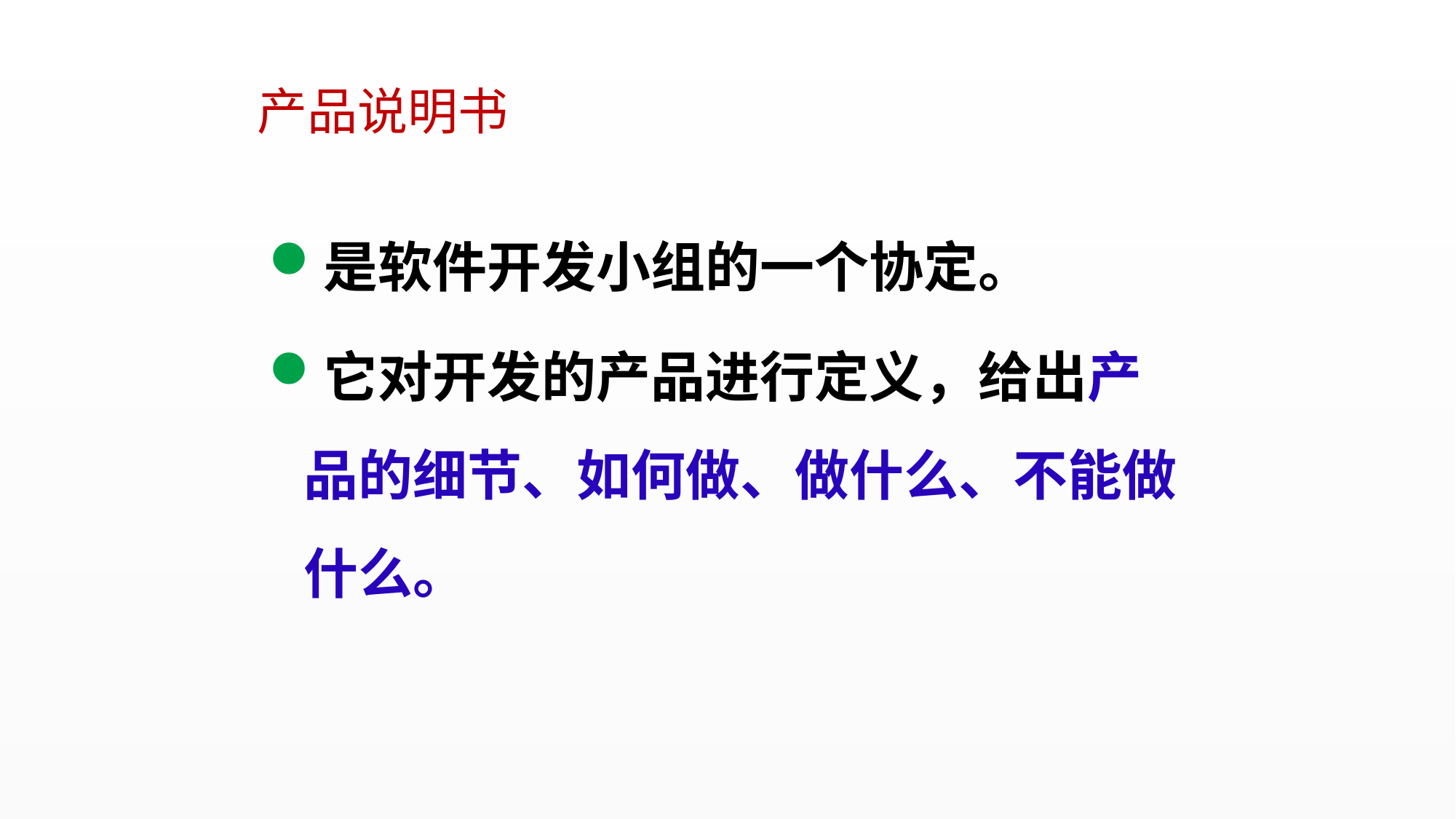

产品说明书
是软件开发小组的一个协定。
它对开发的产品进行定义，给出产品的细节、如何做、做什么、不能做什么。